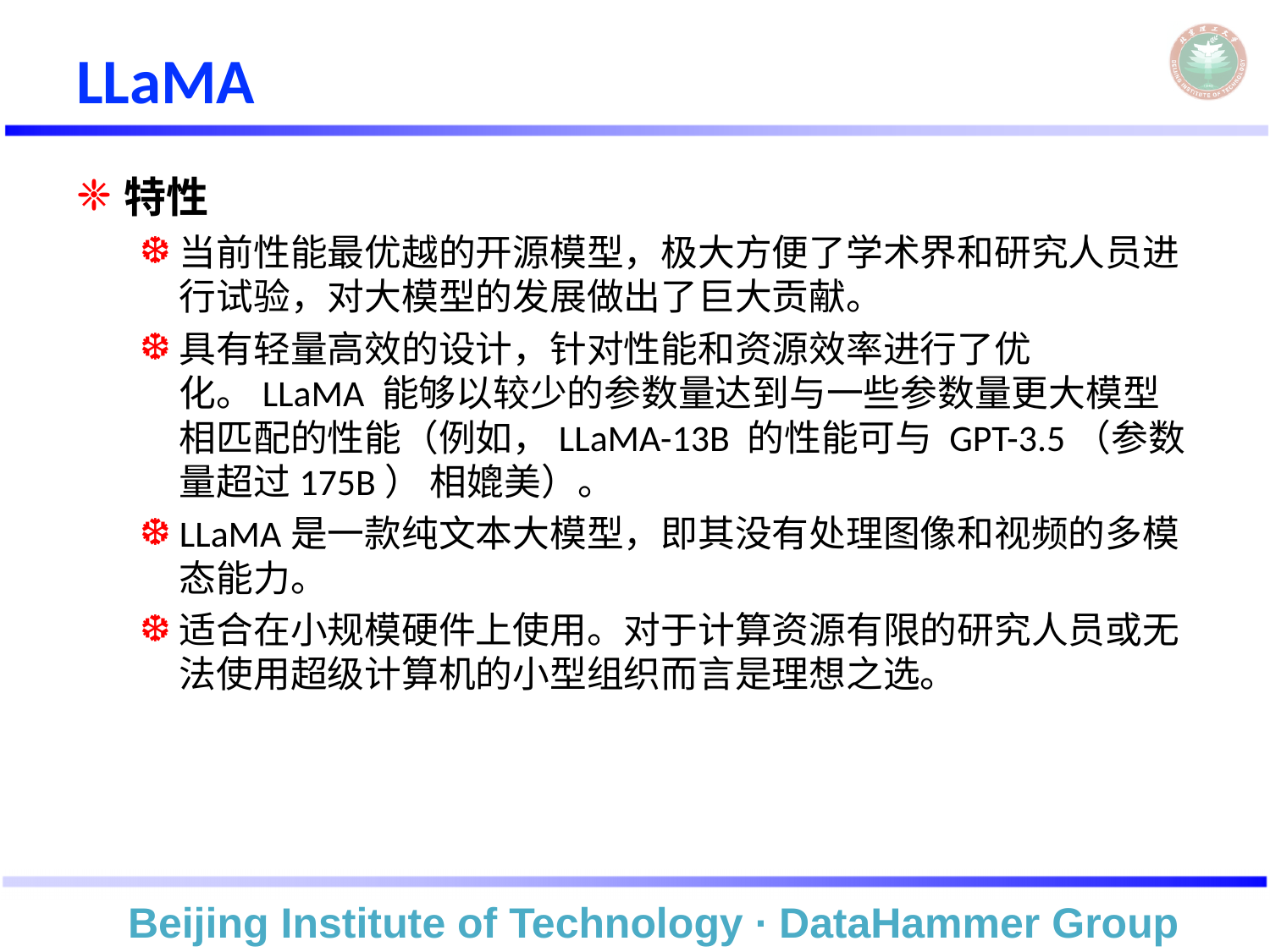

# LLaMA
特性
当前性能最优越的开源模型，极大方便了学术界和研究人员进行试验，对大模型的发展做出了巨大贡献。
具有轻量高效的设计，针对性能和资源效率进行了优化。LLaMA 能够以较少的参数量达到与一些参数量更大模型相匹配的性能（例如，LLaMA-13B 的性能可与 GPT-3.5（参数量超过175B） 相媲美）。
LLaMA是一款纯文本大模型，即其没有处理图像和视频的多模态能力。
适合在小规模硬件上使用。对于计算资源有限的研究人员或无法使用超级计算机的小型组织而言是理想之选。